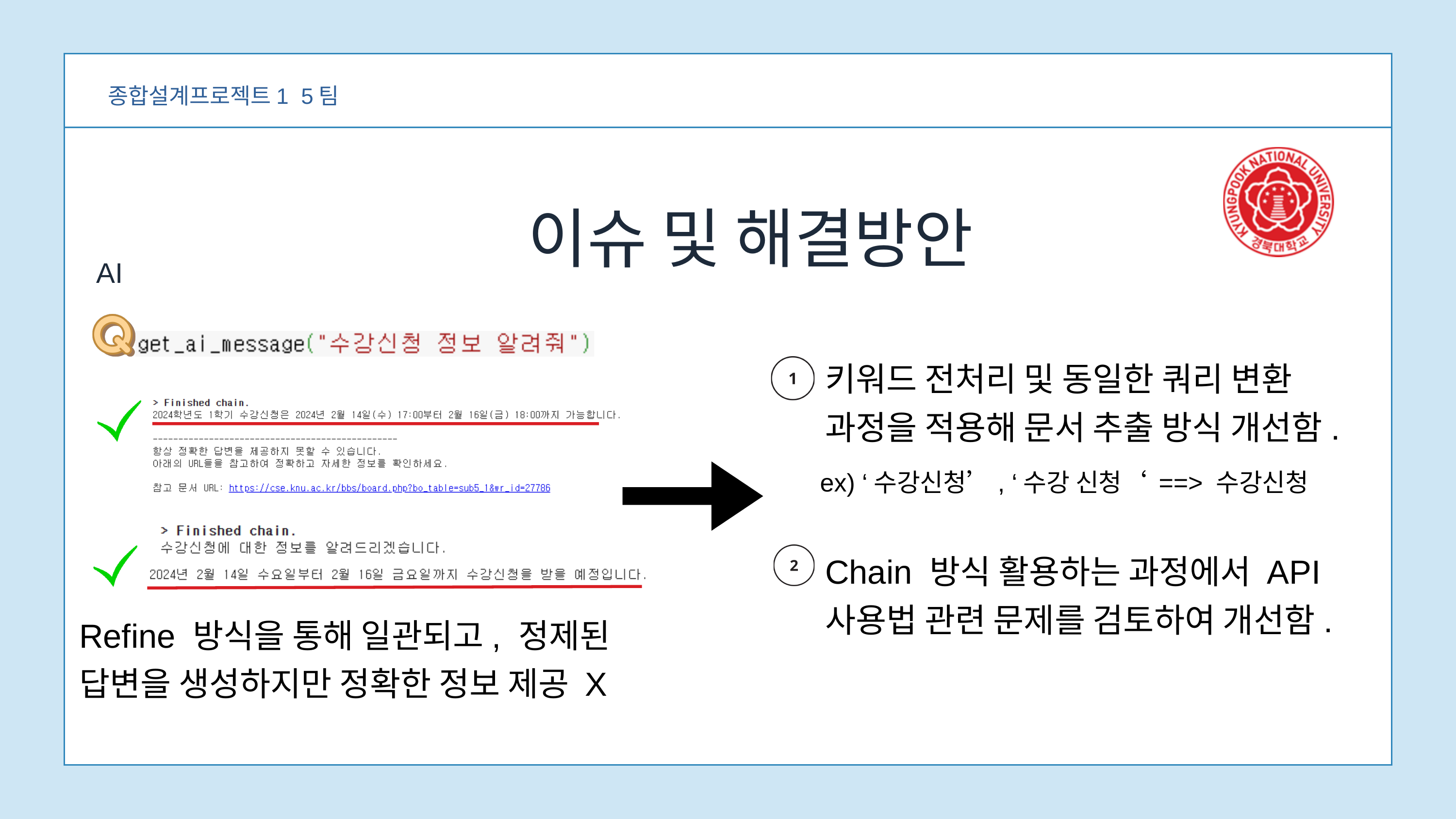

종합설계프로젝트1  5팀

이슈 및 해결방안
AI

키워드 전처리 및 동일한 쿼리 변환
과정을 적용해 문서 추출 방식 개선함.

ex) ‘수강신청’, ‘수강 신청‘ ==> 수강신청

Chain 방식 활용하는 과정에서 API
사용법 관련 문제를 검토하여 개선함.

Refine 방식을 통해 일관되고, 정제된 답변을 생성하지만 정확한 정보 제공 X